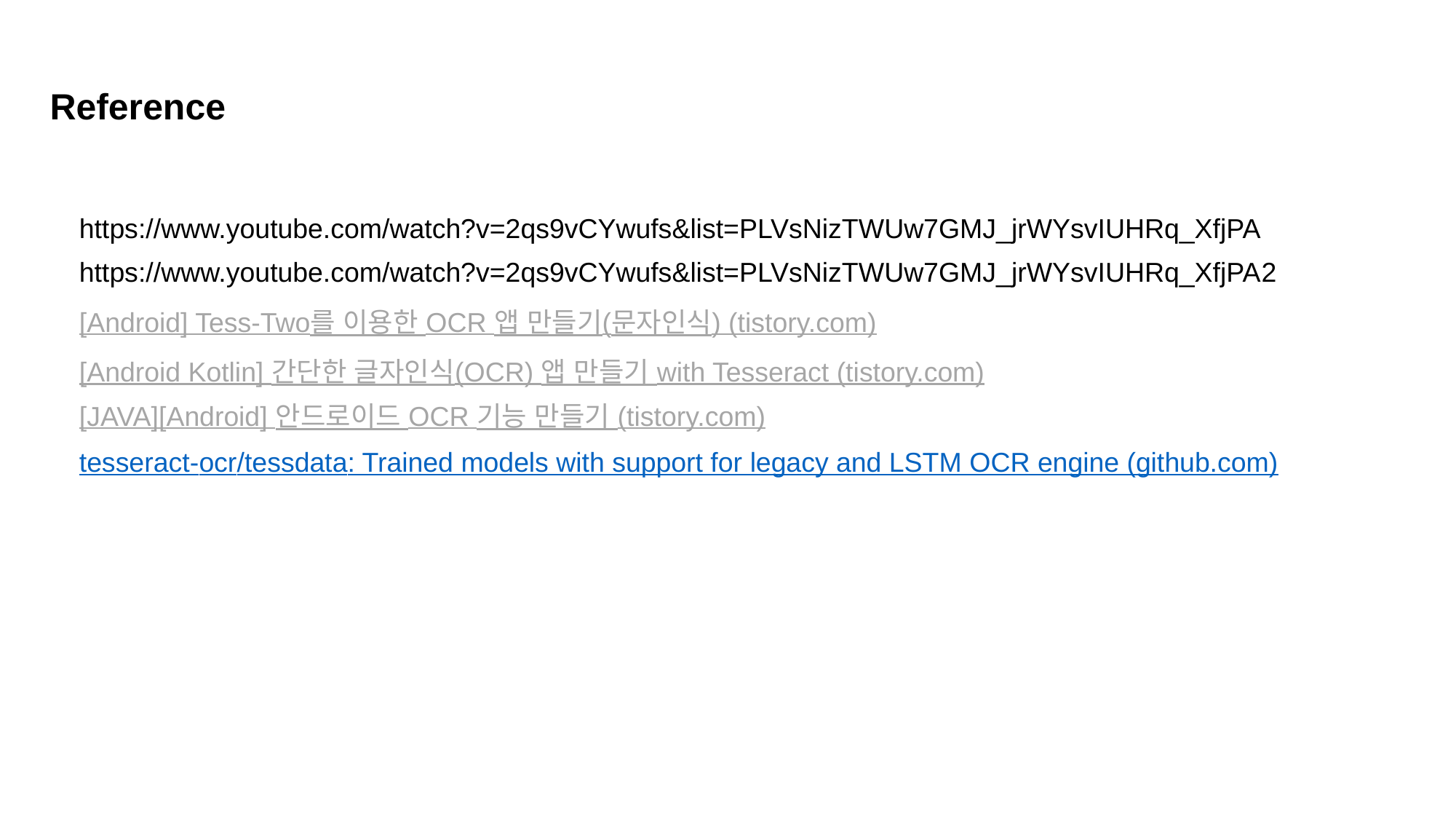

Reference
https://www.youtube.com/watch?v=2qs9vCYwufs&list=PLVsNizTWUw7GMJ_jrWYsvIUHRq_XfjPA
https://www.youtube.com/watch?v=2qs9vCYwufs&list=PLVsNizTWUw7GMJ_jrWYsvIUHRq_XfjPA2
[Android] Tess-Two를 이용한 OCR 앱 만들기(문자인식) (tistory.com)
[Android Kotlin] 간단한 글자인식(OCR) 앱 만들기 with Tesseract (tistory.com)
[JAVA][Android] 안드로이드 OCR 기능 만들기 (tistory.com)
tesseract-ocr/tessdata: Trained models with support for legacy and LSTM OCR engine (github.com)